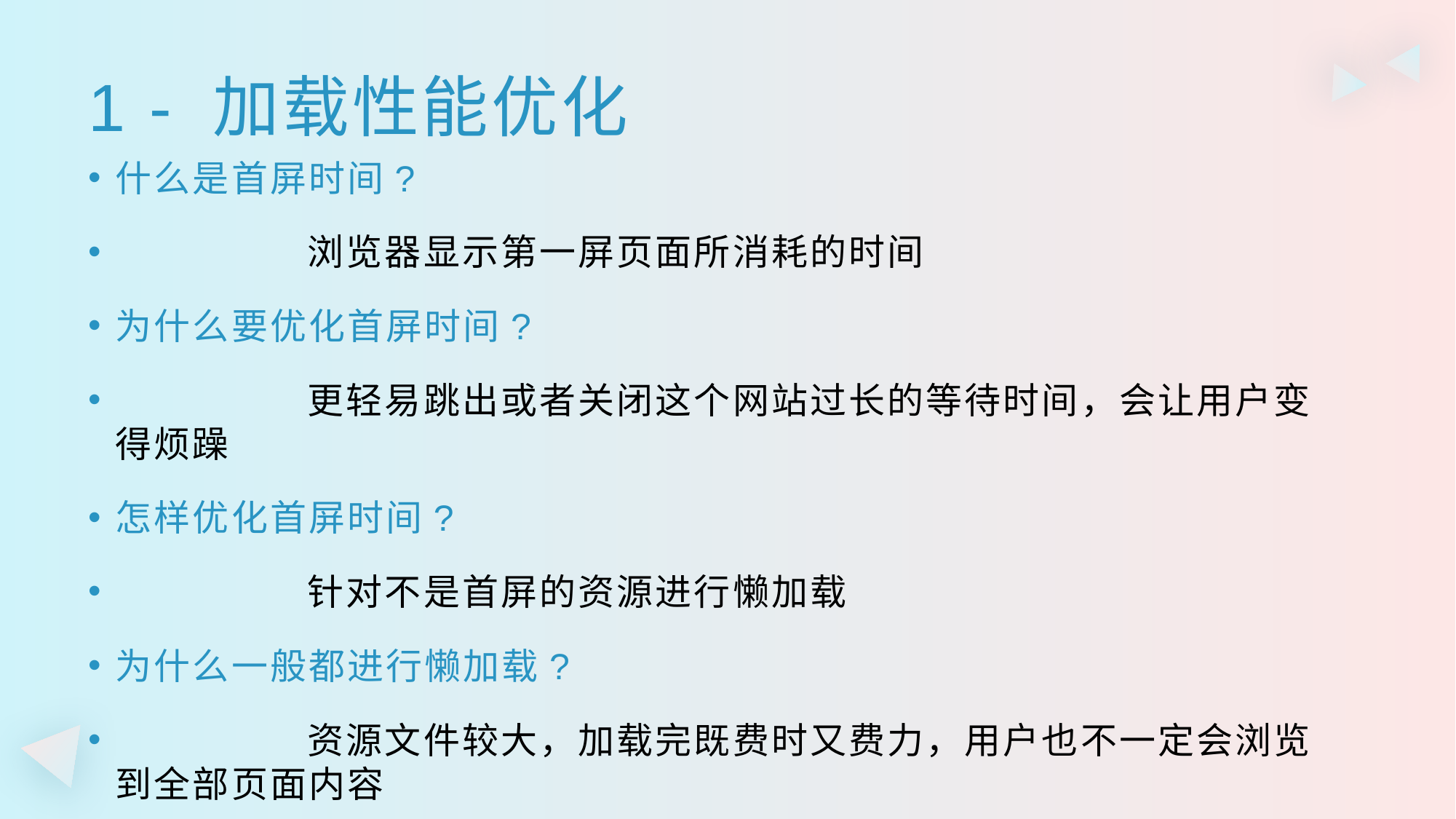

1 - 加载性能优化
什么是首屏时间?
	浏览器显示第一屏页面所消耗的时间
为什么要优化首屏时间?
	更轻易跳出或者关闭这个网站过长的等待时间，会让用户变得烦躁
怎样优化首屏时间?
	针对不是首屏的资源进行懒加载
为什么一般都进行懒加载?
	资源文件较大，加载完既费时又费力，用户也不一定会浏览到全部页面内容